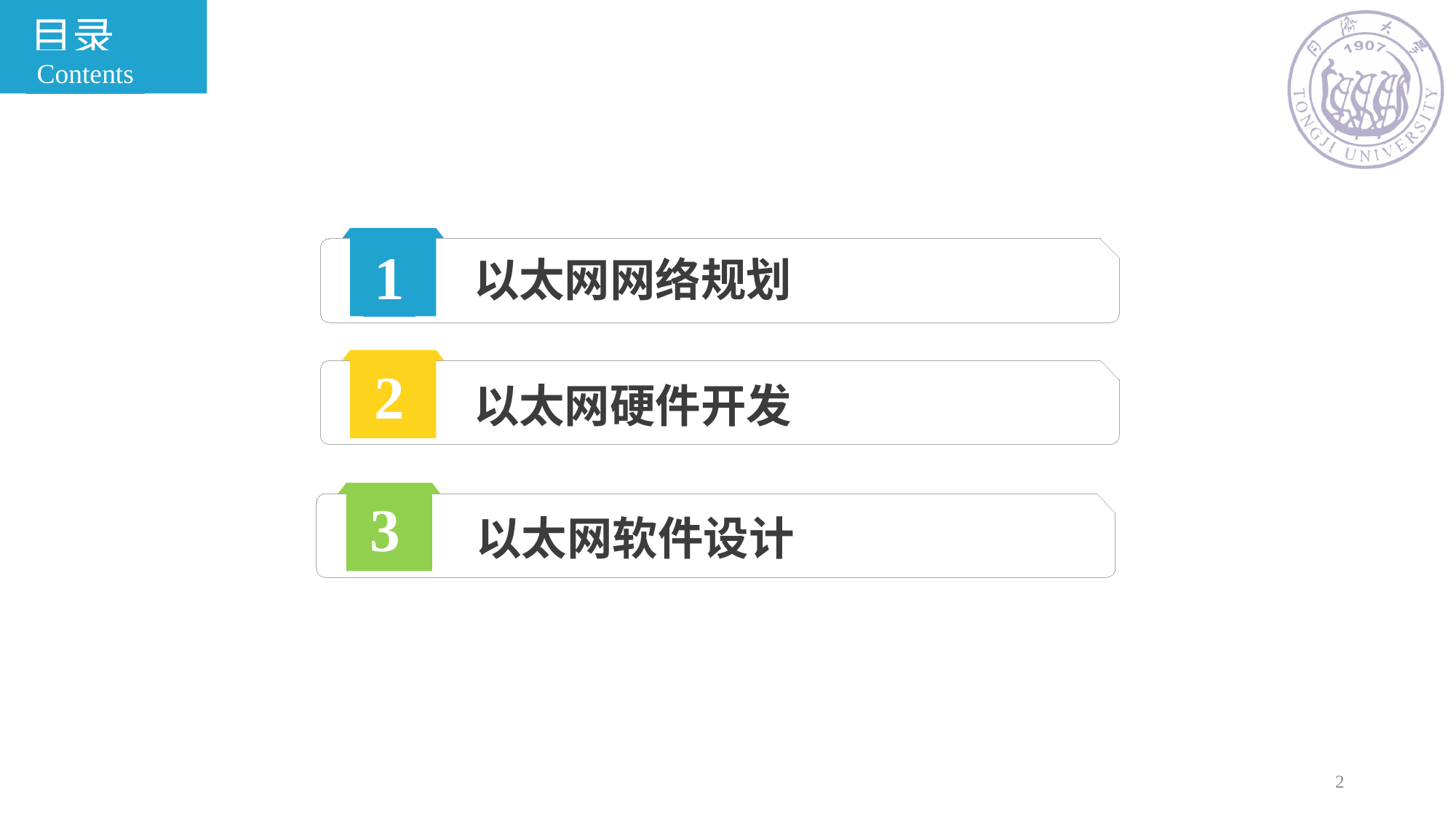

目录
Contents

1

以太网网络规划

2

以太网硬件开发

3

以太网软件设计
2